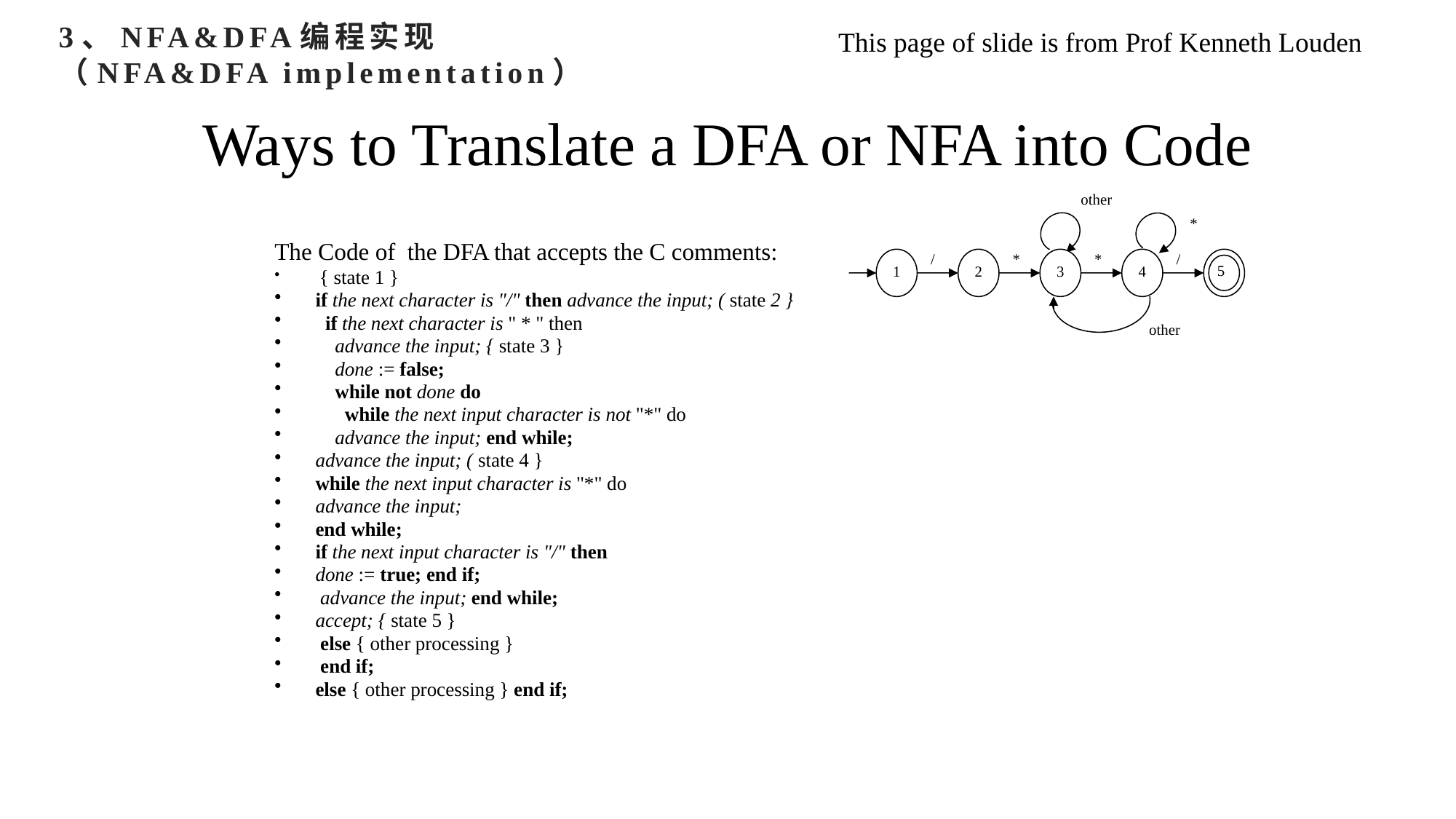

3、NFA&DFA编程实现
（NFA&DFA implementation）
This page of slide is from Prof Kenneth Louden
# Ways to Translate a DFA or NFA into Code
other

*
1
/
2
*
3
*
4
/

5

other
The Code of  the DFA that accepts the C comments:
 { state 1 }
if the next character is "/" then advance the input; ( state 2 }
  if the next character is " * " then
    advance the input; { state 3 }
    done := false;
    while not done do
      while the next input character is not "*" do
    advance the input; end while;
advance the input; ( state 4 }
while the next input character is "*" do
advance the input;
end while;
if the next input character is "/" then
done := true; end if;
 advance the input; end while;
accept; { state 5 }
 else { other processing }
 end if;
else { other processing } end if;